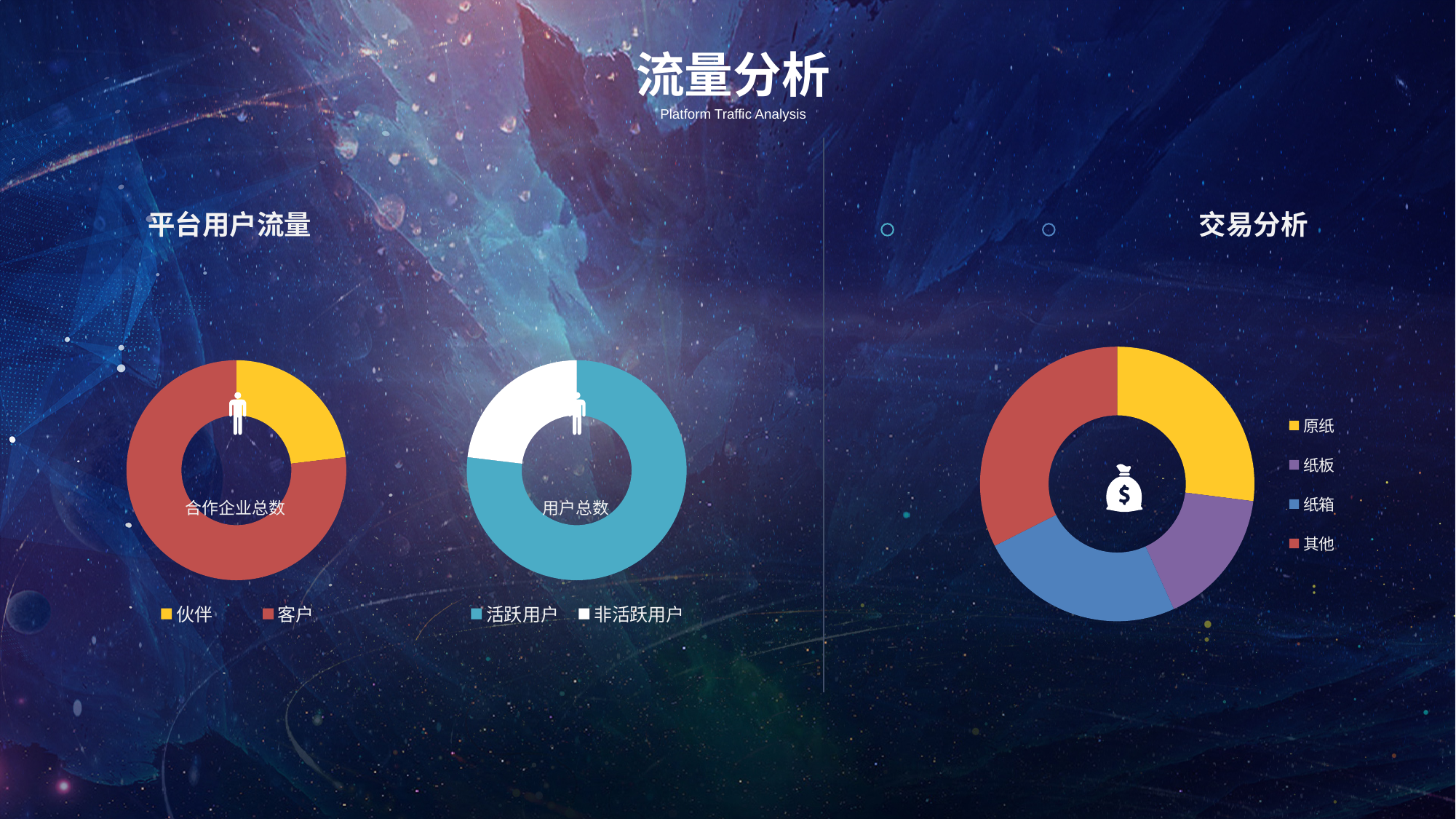

流量分析
Platform Traffic Analysis
平台用户流量
交易分析
哈尔滨
沈阳
呼和浩特
大连
滨海
武清
天津
包头
保定
青岛
胶州
新乡
滁州
南京
苏州
上海
海宁
汉川
合肥
武汉
成都
重庆
绍兴
福州
漳州
厦门
广州
佛山
珠海

### Chart

| Category | Sales |
|---|---|
| 伙伴 | 100.0 |
| 客户 | 333.0 |

### Chart

| Category | Sales |
|---|---|
| 活跃用户 | 666.0 |
| 非活跃用户 | 200.0 |

### Chart

| Category | Sales |
|---|---|
| 原纸 | 333.0 |
| 纸板 | 200.0 |
| 纸箱 | 300.0 |
| 其他 | 400.0 |

合作企业总数
用户总数